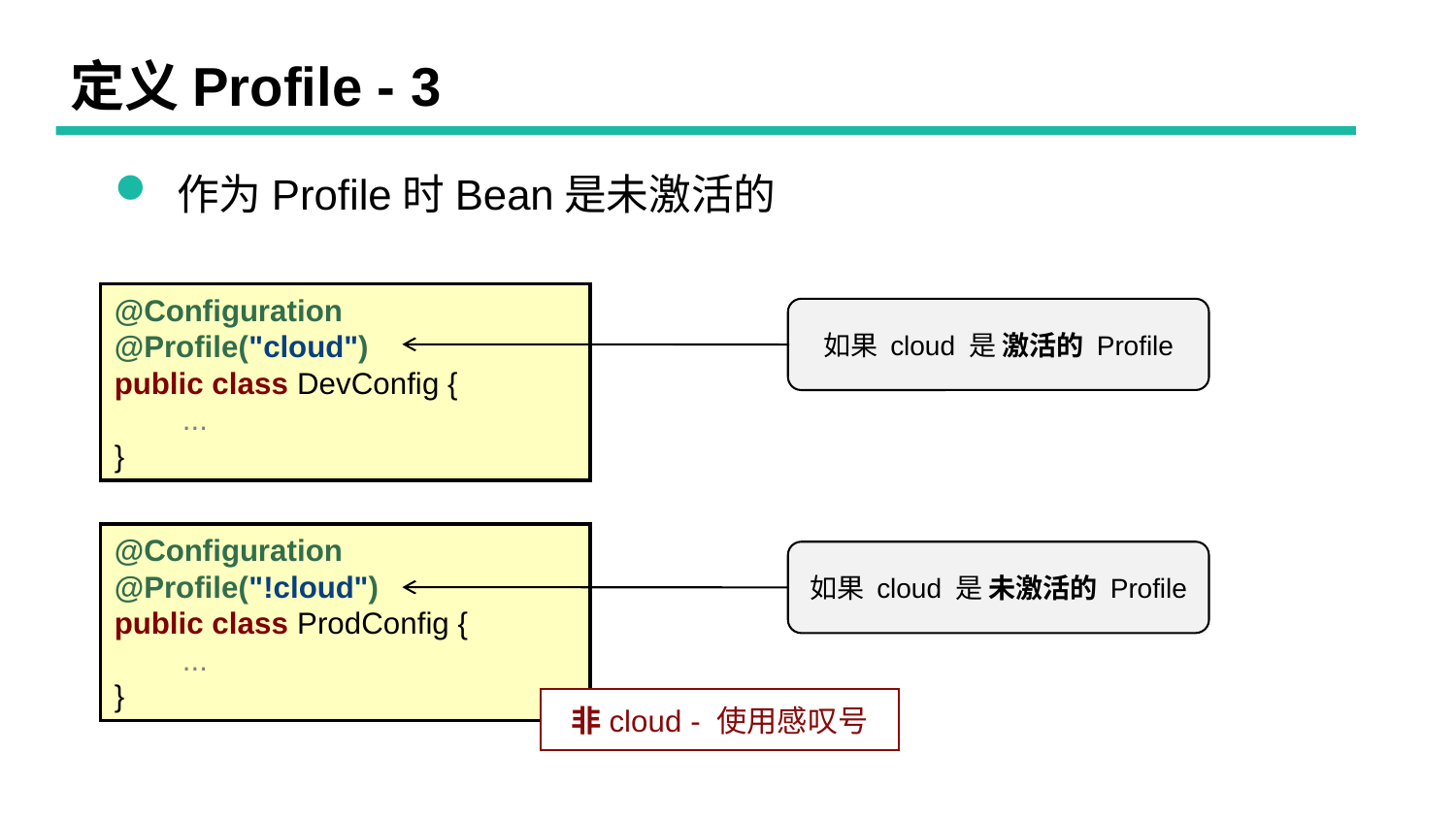

# 定义Profile - 3
 作为Profile时Bean是未激活的
@Configuration
@Profile("cloud")
public class DevConfig {
        ...
}
如果 cloud 是 激活的 Profile
@Configuration
@Profile("!cloud")
public class ProdConfig {
        ...
}
如果 cloud 是 未激活的 Profile
非cloud - 使用感叹号